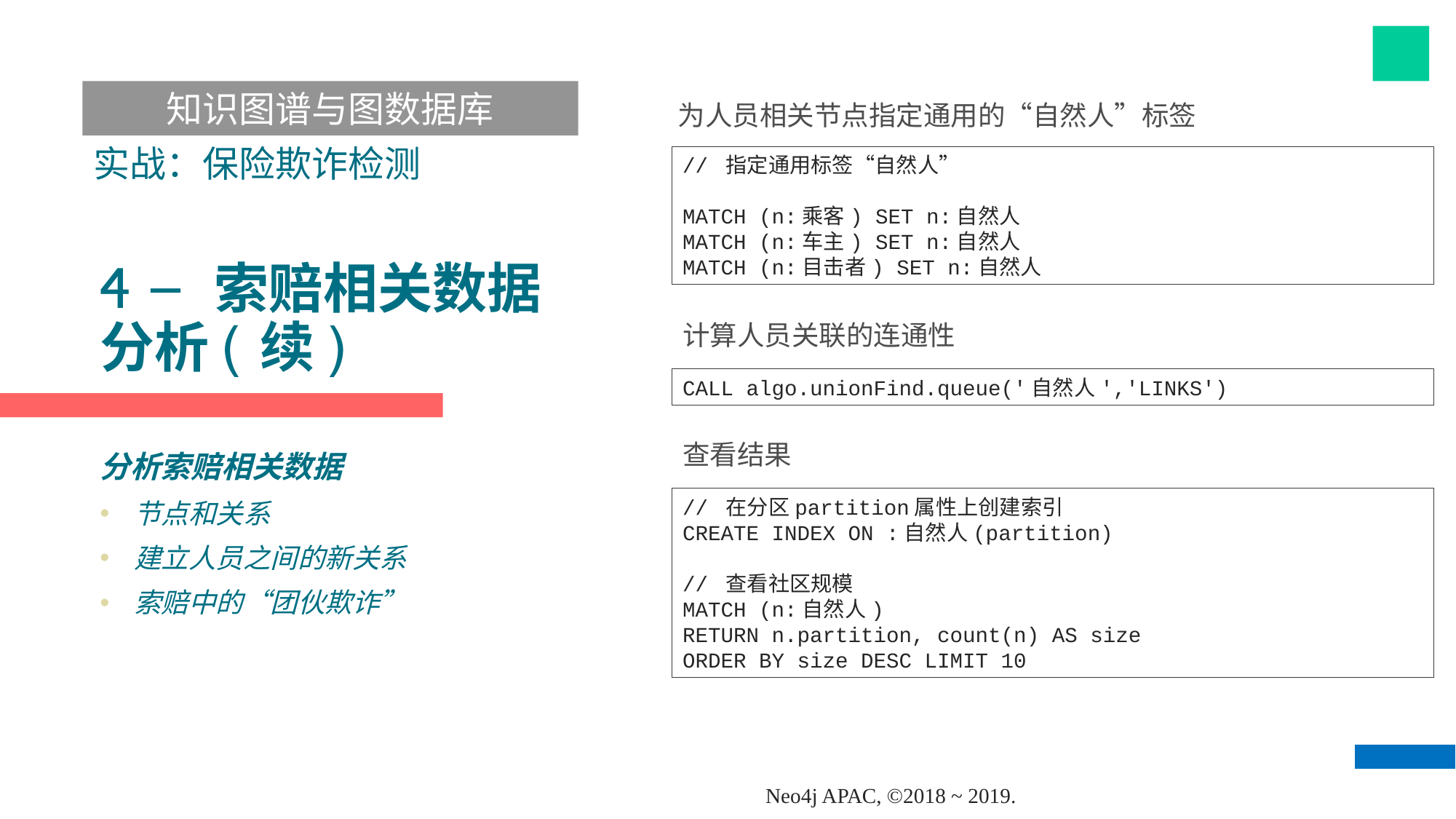

知识图谱与图数据库
为人员相关节点指定通用的“自然人”标签

实战：保险欺诈检测
// 指定通用标签“自然人”

MATCH (n:乘客) SET n:自然人
MATCH (n:车主) SET n:自然人
MATCH (n:目击者) SET n:自然人
# 4 – 索赔相关数据分析(续)
计算人员关联的连通性
CALL algo.unionFind.queue('自然人','LINKS')
查看结果
分析索赔相关数据
节点和关系
建立人员之间的新关系
索赔中的“团伙欺诈”

// 在分区partition属性上创建索引
CREATE INDEX ON :自然人(partition)

// 查看社区规模
MATCH (n:自然人)
RETURN n.partition, count(n) AS size
ORDER BY size DESC LIMIT 10